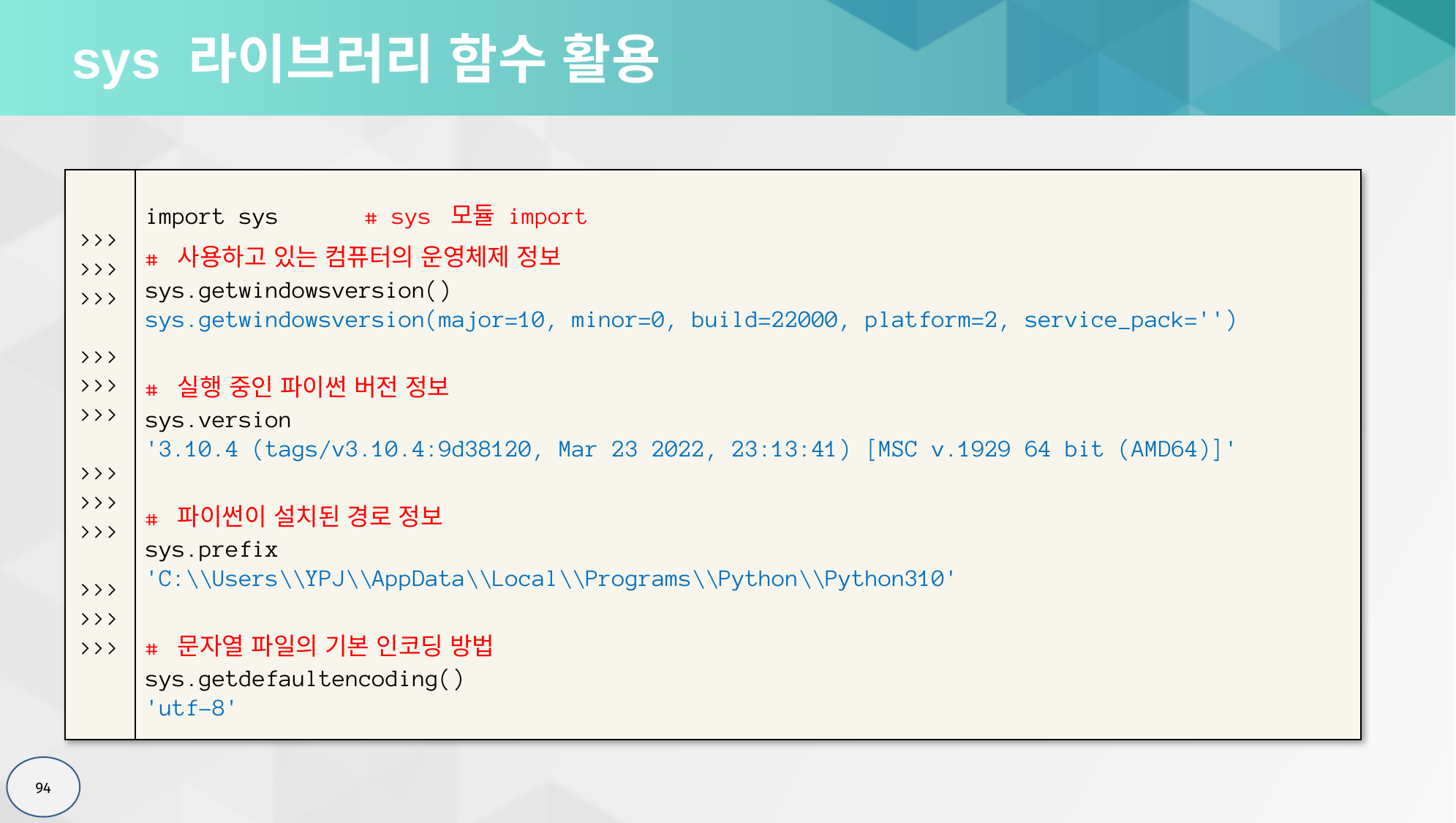

# sys 라이브러리 함수 활용
| >>> >>> >>> >>> >>> >>> >>> >>> >>> >>> >>> >>> | import sys # sys 모듈 import # 사용하고 있는 컴퓨터의 운영체제 정보 sys.getwindowsversion() sys.getwindowsversion(major=10, minor=0, build=22000, platform=2, service\_pack='') # 실행 중인 파이썬 버전 정보 sys.version '3.10.4 (tags/v3.10.4:9d38120, Mar 23 2022, 23:13:41) [MSC v.1929 64 bit (AMD64)]' # 파이썬이 설치된 경로 정보 sys.prefix 'C:\\Users\\YPJ\\AppData\\Local\\Programs\\Python\\Python310' # 문자열 파일의 기본 인코딩 방법 sys.getdefaultencoding() 'utf-8' |
| --- | --- |